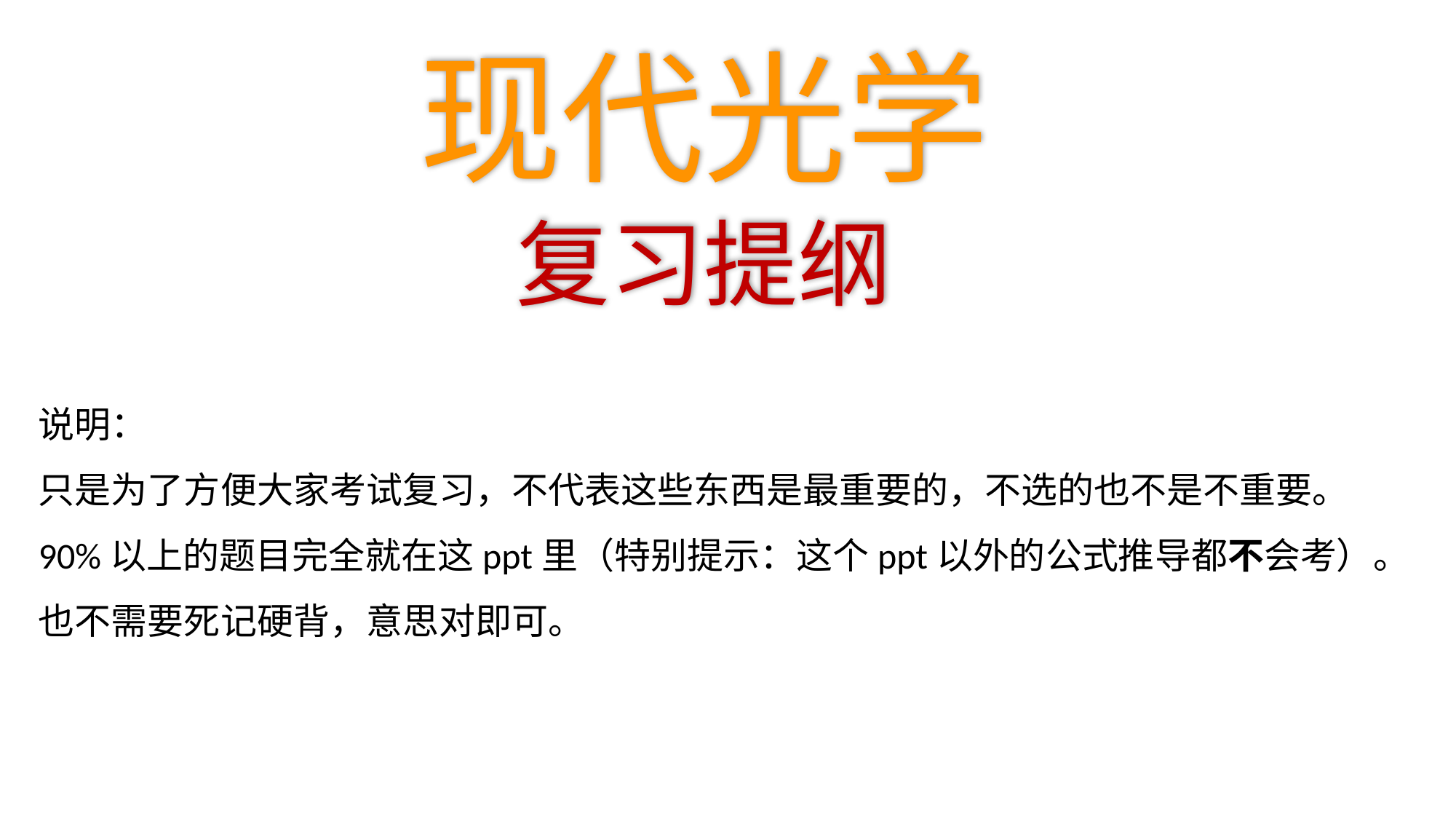

现代光学
复习提纲
说明：
只是为了方便大家考试复习，不代表这些东西是最重要的，不选的也不是不重要。
90%以上的题目完全就在这ppt里（特别提示：这个ppt以外的公式推导都不会考）。
也不需要死记硬背，意思对即可。

2017年2月27日